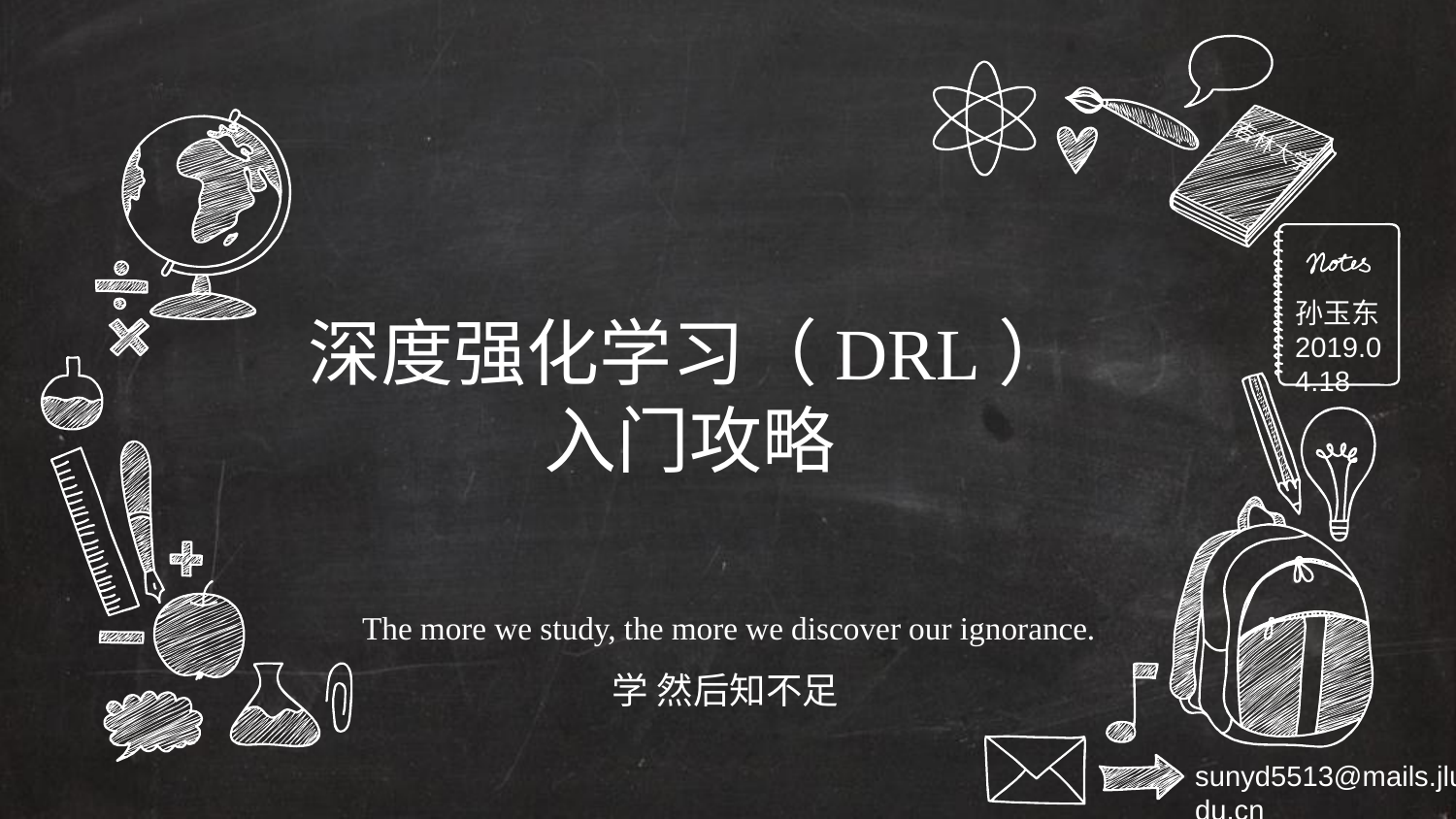

吉林大学

孙玉东
2019.04.18

深度强化学习（DRL）
入门攻略

 The more we study, the more we discover our ignorance.
学 然后知不足

sunyd5513@mails.jlu.edu.cn